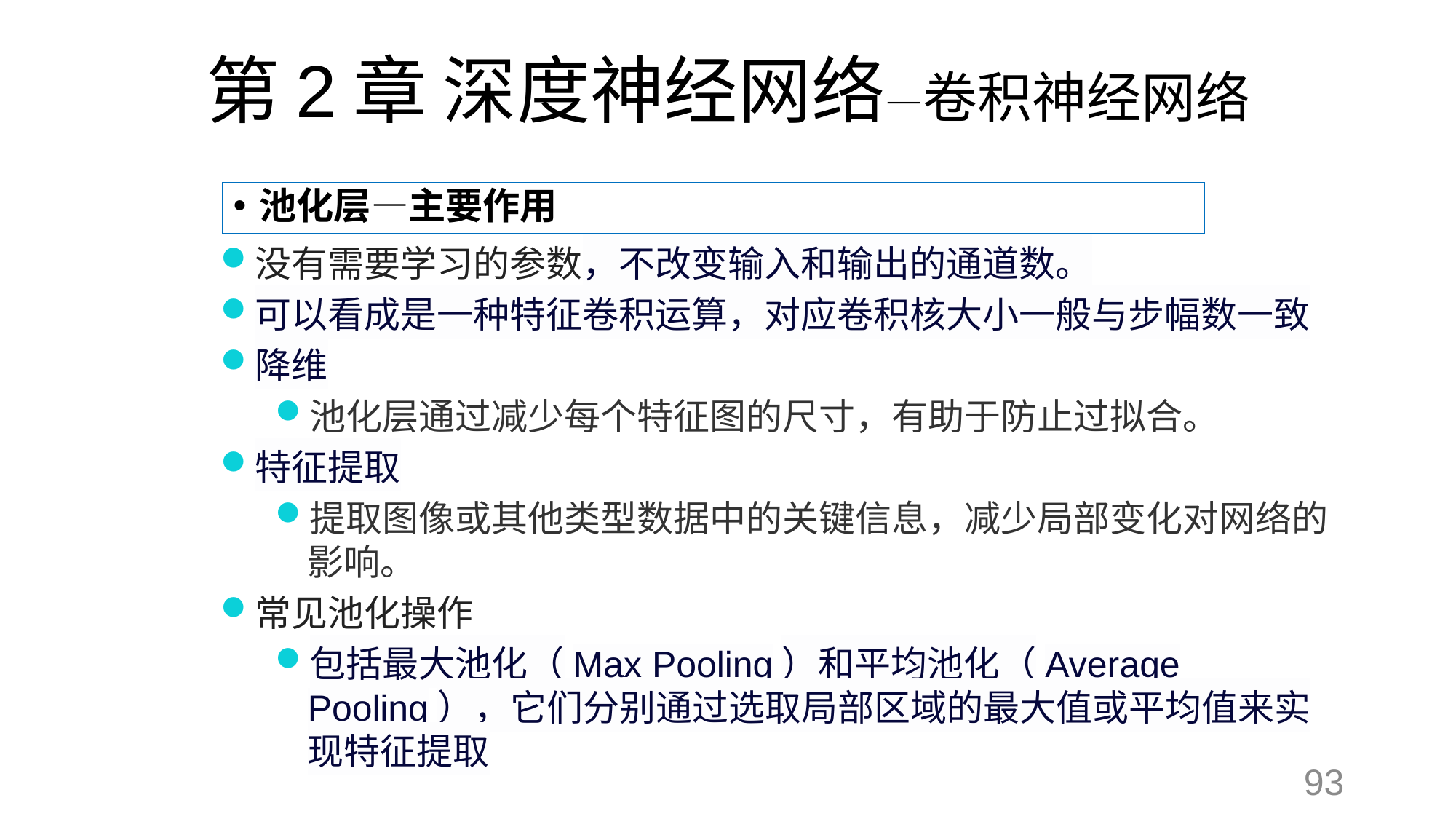

# 第2章 深度神经网络—卷积神经网络
池化层—主要作用
没有需要学习的参数，不改变输入和输出的通道数。
可以看成是一种特征卷积运算，对应卷积核大小一般与步幅数一致
降维
池化层通过减少每个特征图的尺寸，有助于防止过拟合。
特征提取
提取图像或其他类型数据中的关键信息，减少局部变化对网络的影响。
常见池化操作
包括最大池化（Max Pooling）和平均池化（Average Pooling），它们分别通过选取局部区域的最大值或平均值来实现特征提取
93